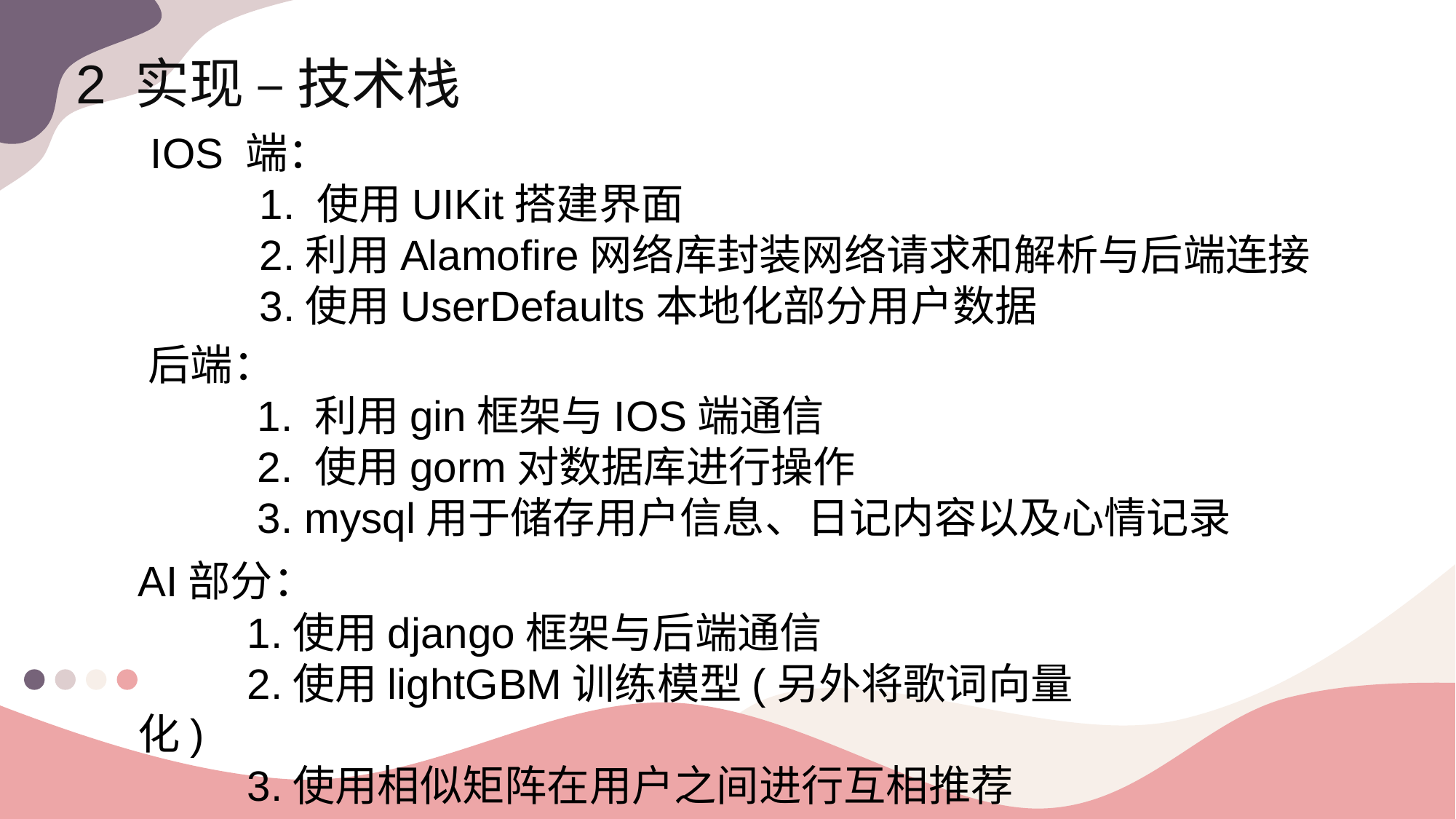

2 实现 – 技术栈
IOS 端：
	1. 使用UIKit搭建界面
	2.利用Alamofire网络库封装网络请求和解析与后端连接
	3.使用UserDefaults本地化部分用户数据

后端：
	1. 利用gin框架与IOS端通信
	2. 使用gorm对数据库进行操作
	3. mysql用于储存用户信息、日记内容以及心情记录
AI部分：
	1.使用django框架与后端通信
	2.使用lightGBM训练模型(另外将歌词向量化)
	3.使用相似矩阵在用户之间进行互相推荐